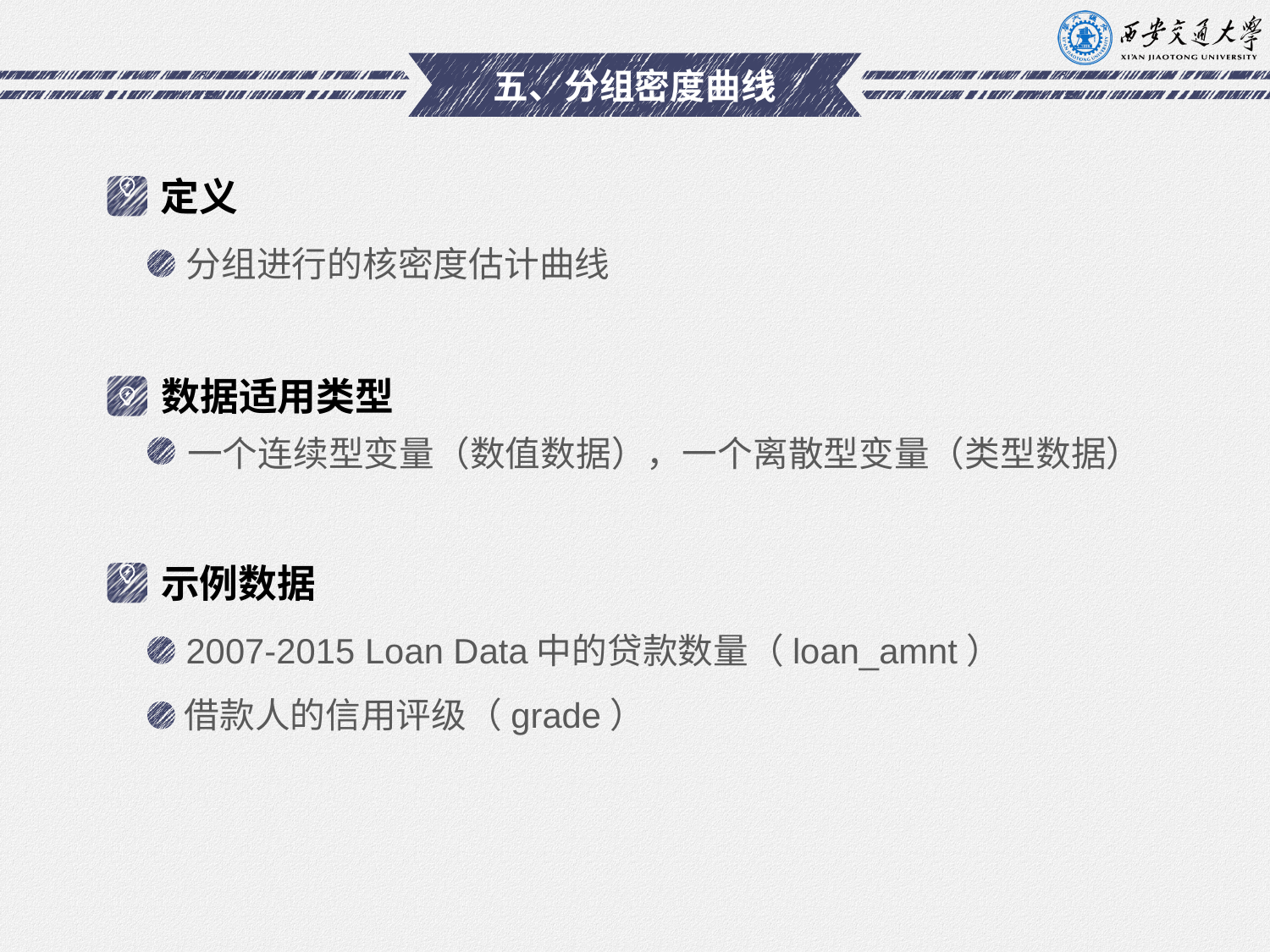

# 五、分组密度曲线
定义

分组进行的核密度估计曲线

数据适用类型

一个连续型变量（数值数据），一个离散型变量（类型数据）

示例数据

2007-2015 Loan Data中的贷款数量（loan_amnt）

借款人的信用评级（grade）